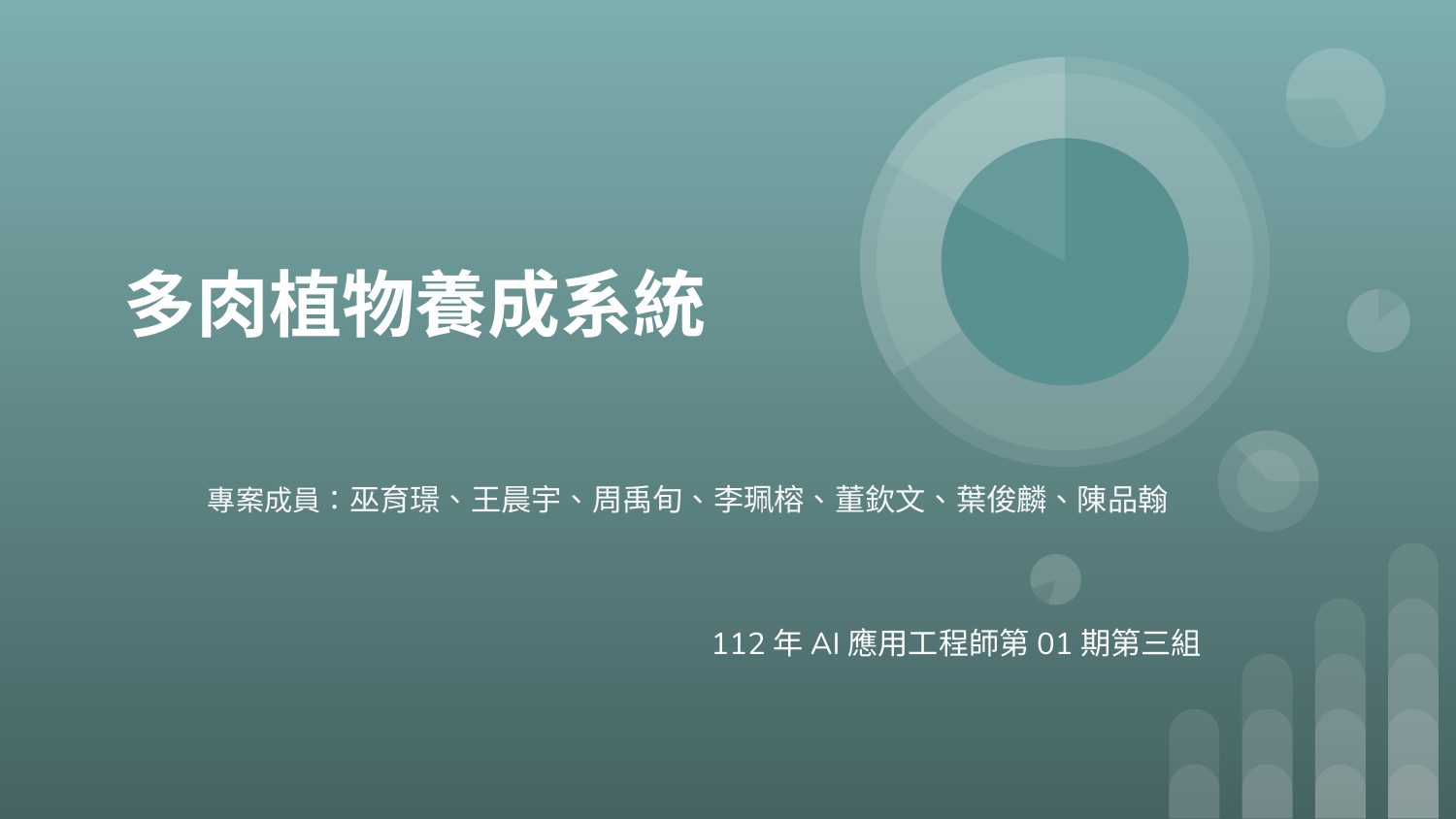

# 多肉植物養成系統
專案成員：巫育璟、王晨宇、周禹旬、李珮榕、董欽文、葉俊麟、陳品翰
112年AI應用工程師第01期第三組